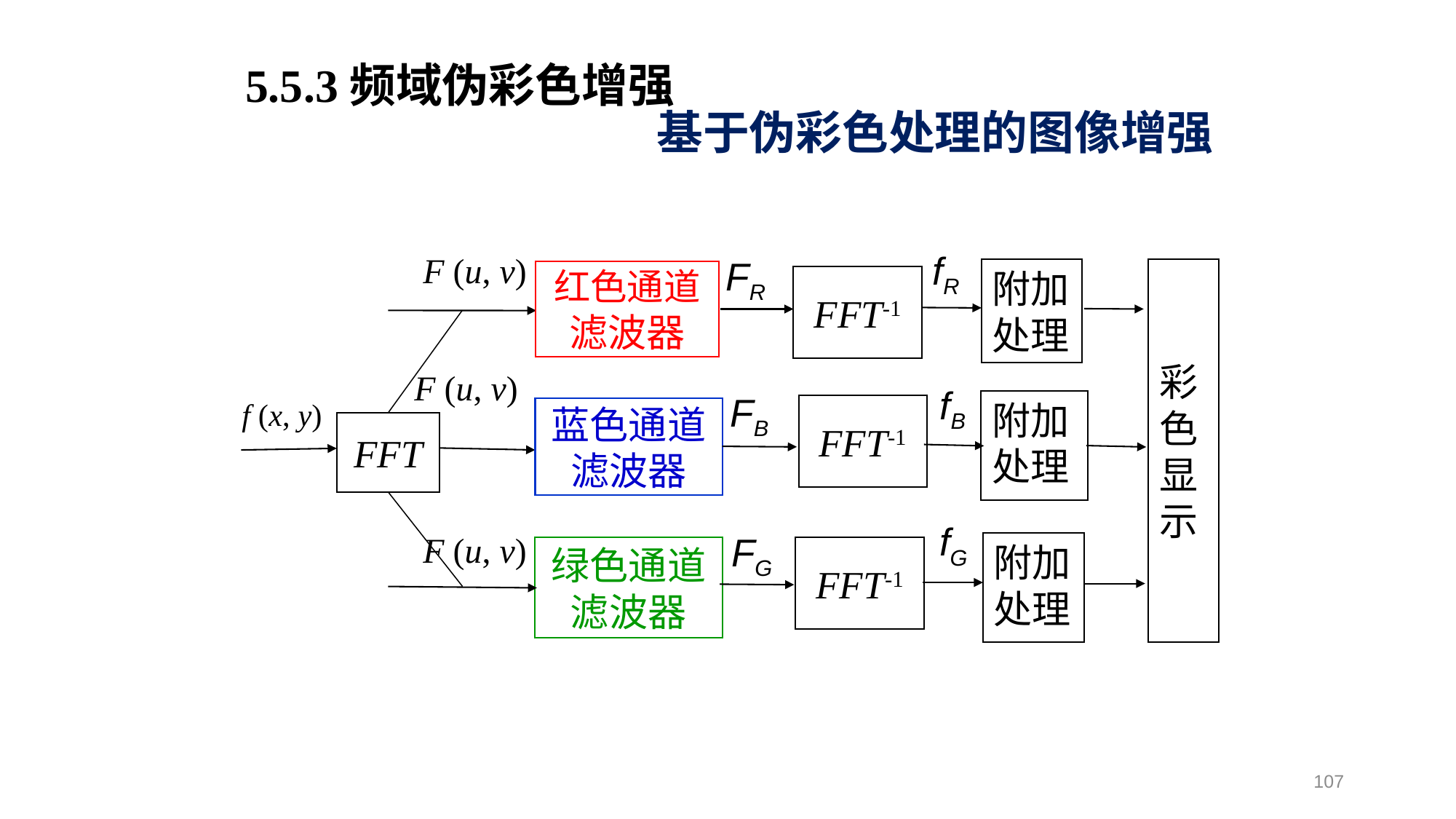

5.5.3频域伪彩色增强
基于伪彩色处理的图像增强
fR
F (u, v)
FR
附加
处理

彩
色
显
示
红色通道
滤波器
FFT-1

F (u, v)
fB
FB
f (x, y)
附加
处理
FFT-1
蓝色通道
滤波器
FFT

fG
FG
F (u, v)
附加
处理
绿色通道
滤波器
FFT-1

107